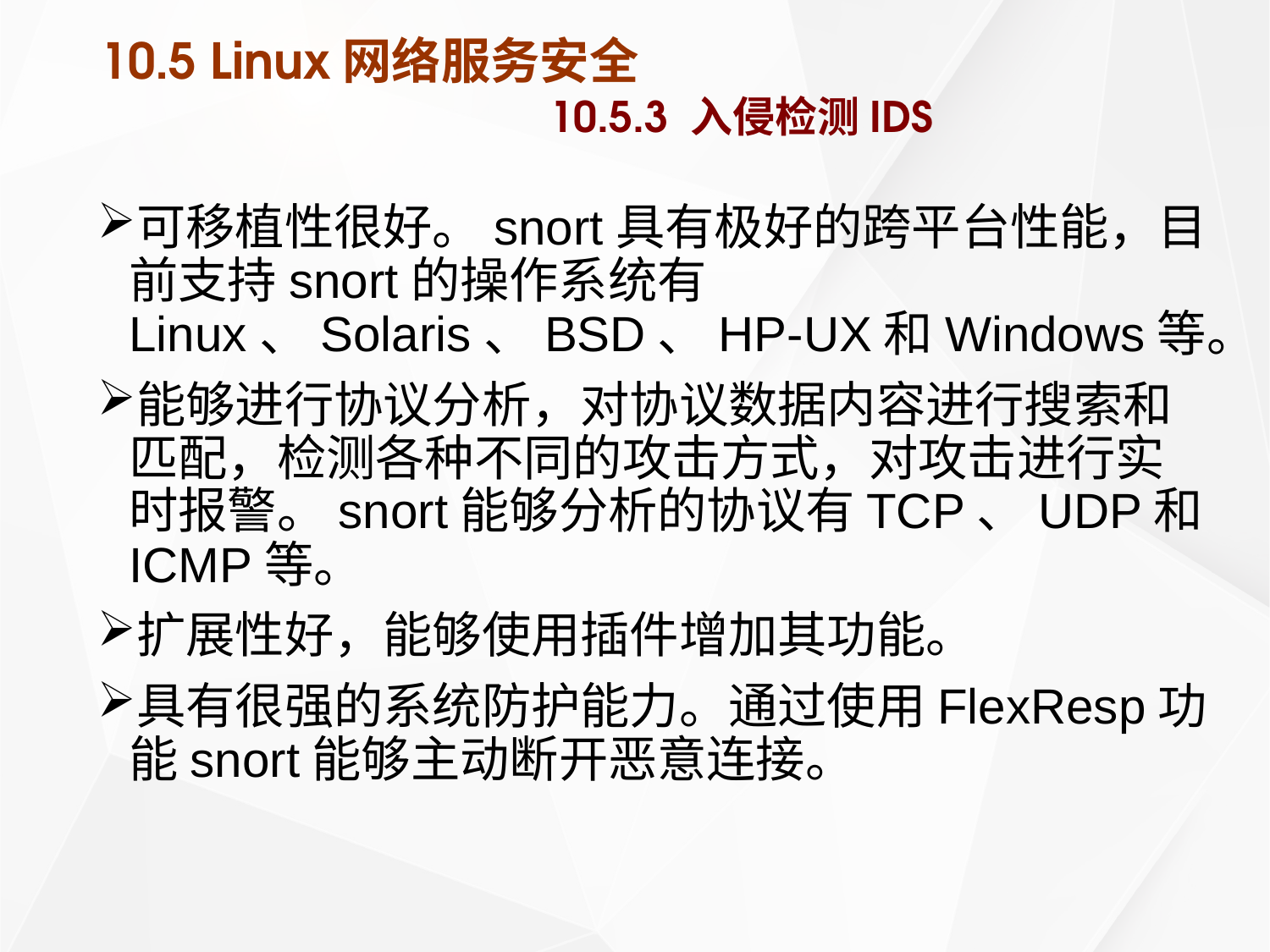

# 10.5 Linux网络服务安全 10.5.3 入侵检测IDS
可移植性很好。snort具有极好的跨平台性能，目前支持snort的操作系统有Linux、Solaris、BSD、HP-UX和Windows等。
能够进行协议分析，对协议数据内容进行搜索和匹配，检测各种不同的攻击方式，对攻击进行实时报警。snort能够分析的协议有TCP、UDP和ICMP等。
扩展性好，能够使用插件增加其功能。
具有很强的系统防护能力。通过使用FlexResp功能snort能够主动断开恶意连接。